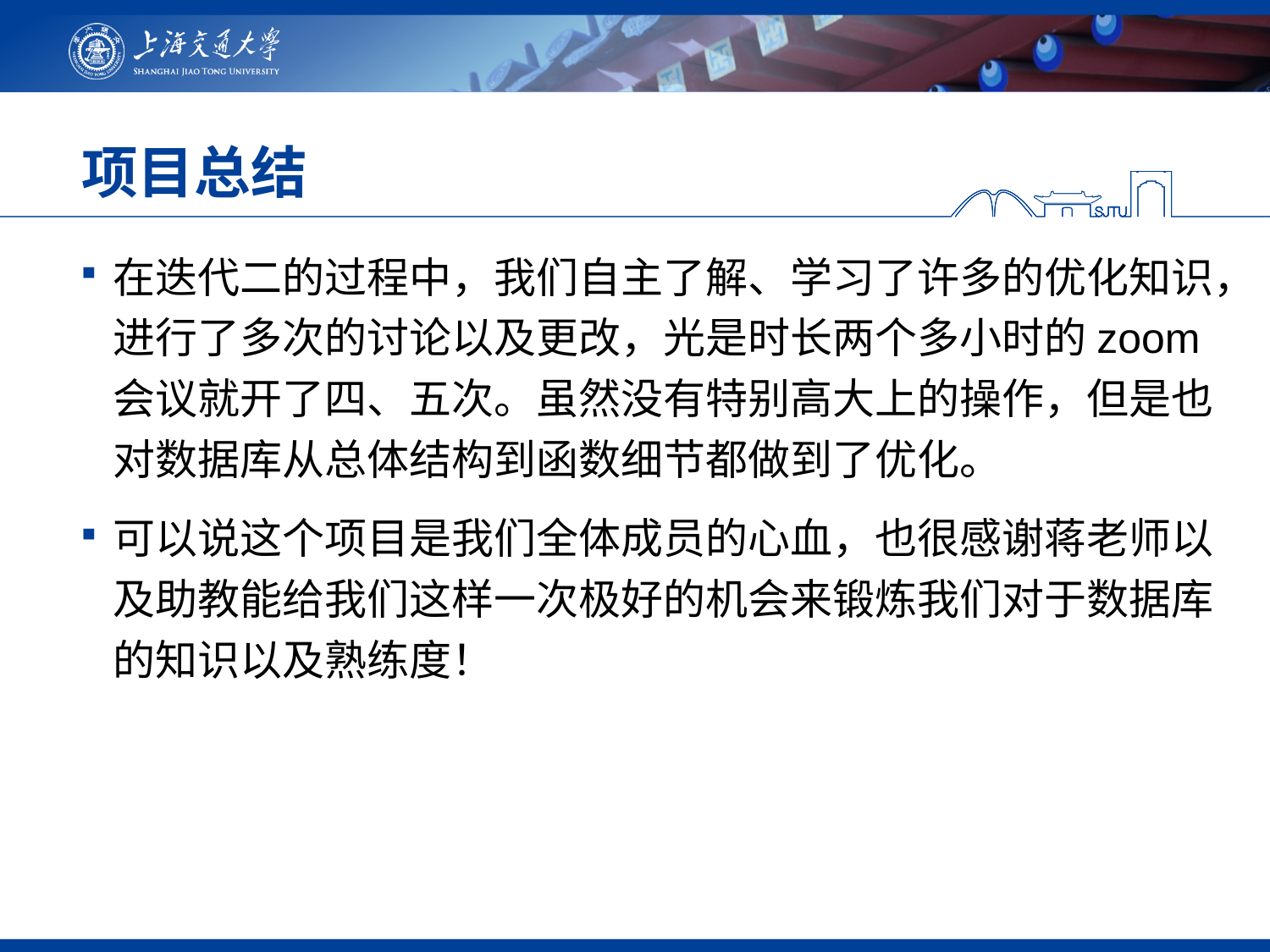

# 项目总结
在迭代二的过程中，我们自主了解、学习了许多的优化知识，进行了多次的讨论以及更改，光是时长两个多小时的zoom会议就开了四、五次。虽然没有特别高大上的操作，但是也对数据库从总体结构到函数细节都做到了优化。
可以说这个项目是我们全体成员的心血，也很感谢蒋老师以及助教能给我们这样一次极好的机会来锻炼我们对于数据库的知识以及熟练度！